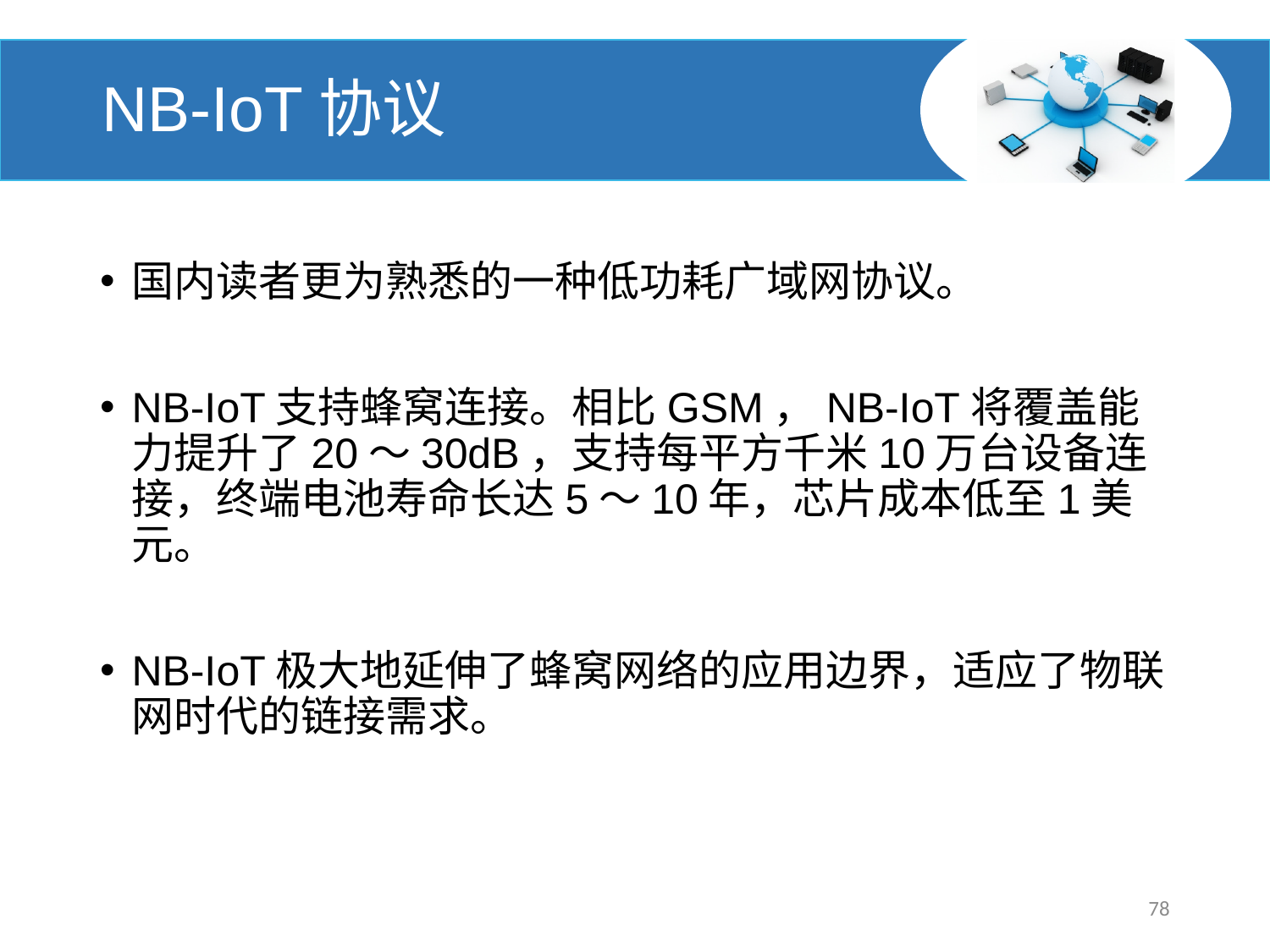

# NB-IoT协议
国内读者更为熟悉的一种低功耗广域网协议。

NB-IoT支持蜂窝连接。相比GSM，NB-IoT将覆盖能力提升了20～30dB，支持每平方千米10万台设备连接，终端电池寿命长达5～10年，芯片成本低至1美元。

NB-IoT极大地延伸了蜂窝网络的应用边界，适应了物联网时代的链接需求。

78